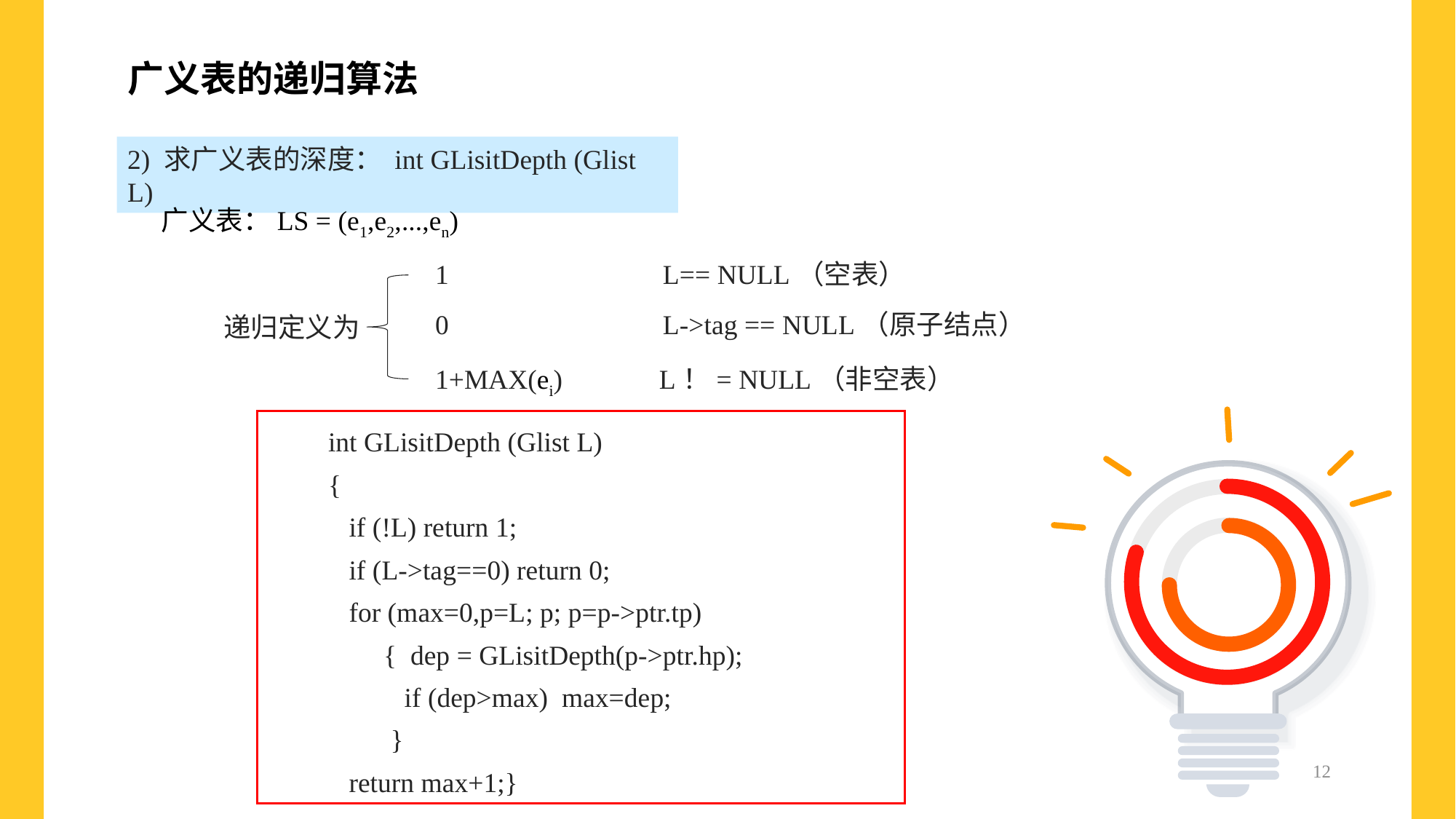

广义表的递归算法
2) 求广义表的深度： int GLisitDepth (Glist L)
广义表：LS = (e1,e2,...,en)
1                               L== NULL（空表）

0                               L->tag == NULL（原子结点）
递归定义为
1+MAX(ei)              L！= NULL（非空表）
int GLisitDepth (Glist L)
{
   if (!L) return 1;
   if (L->tag==0) return 0;
   for (max=0,p=L; p; p=p->ptr.tp)
        {  dep = GLisitDepth(p->ptr.hp);
           if (dep>max)  max=dep;
         }
   return max+1;}

12